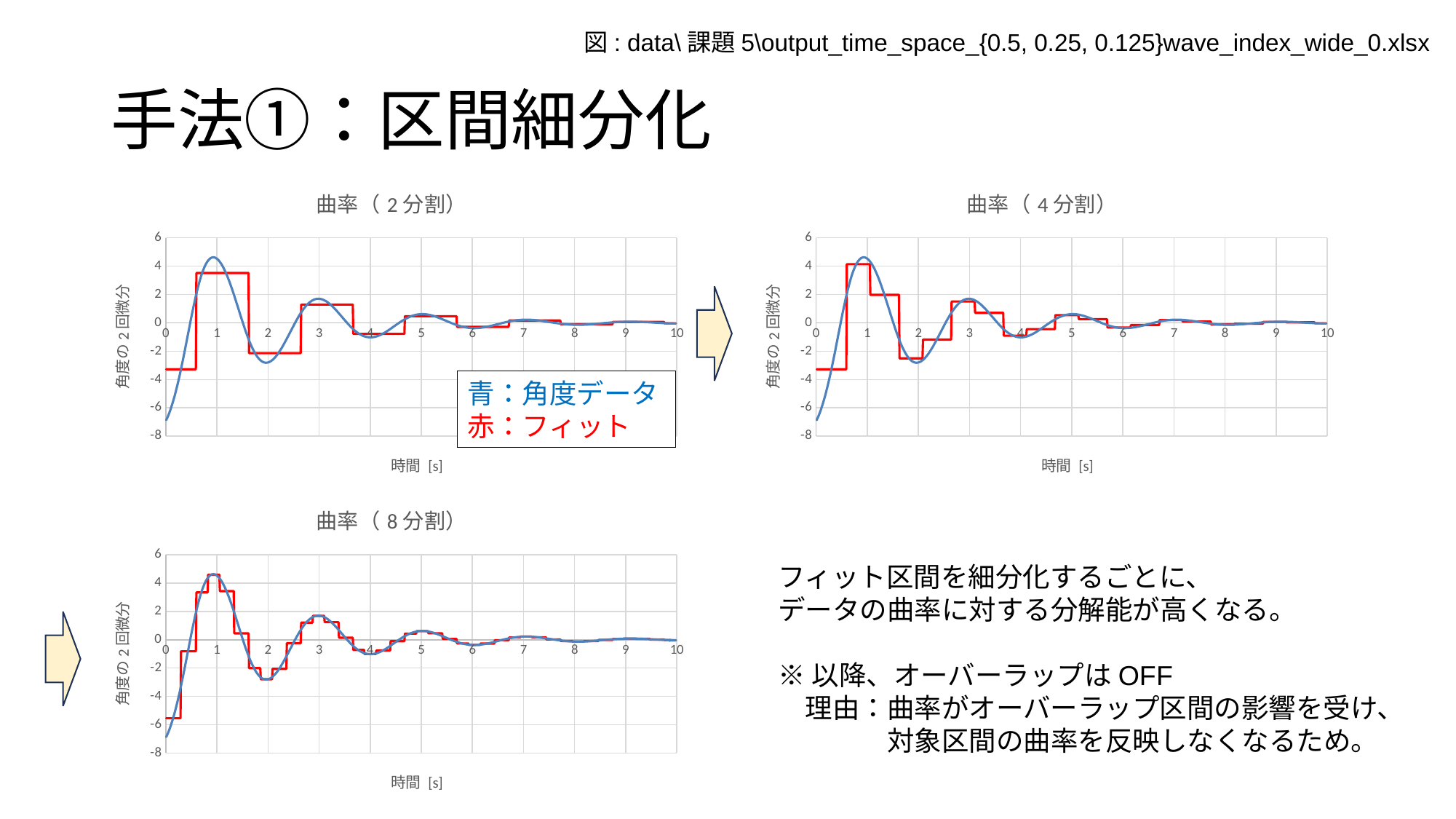

図: data\課題5\output_time_space_{0.5, 0.25, 0.125}wave_index_wide_0.xlsx
# 手法①：区間細分化

### Chart: 曲率（2分割）

| Category | thetaの2回微分 | フィット関数の2回微分 |
|---|---|---|

### Chart: 曲率（4分割）

| Category | thetaの2回微分 | フィット関数の2回微分 |
|---|---|---|
青：角度データ
赤：フィット

### Chart: 曲率（8分割）

| Category | thetaの2回微分 | フィット関数の2回微分 |
|---|---|---|
フィット区間を細分化するごとに、
データの曲率に対する分解能が高くなる。

※以降、オーバーラップはOFF
　理由：曲率がオーバーラップ区間の影響を受け、
　　　　対象区間の曲率を反映しなくなるため。